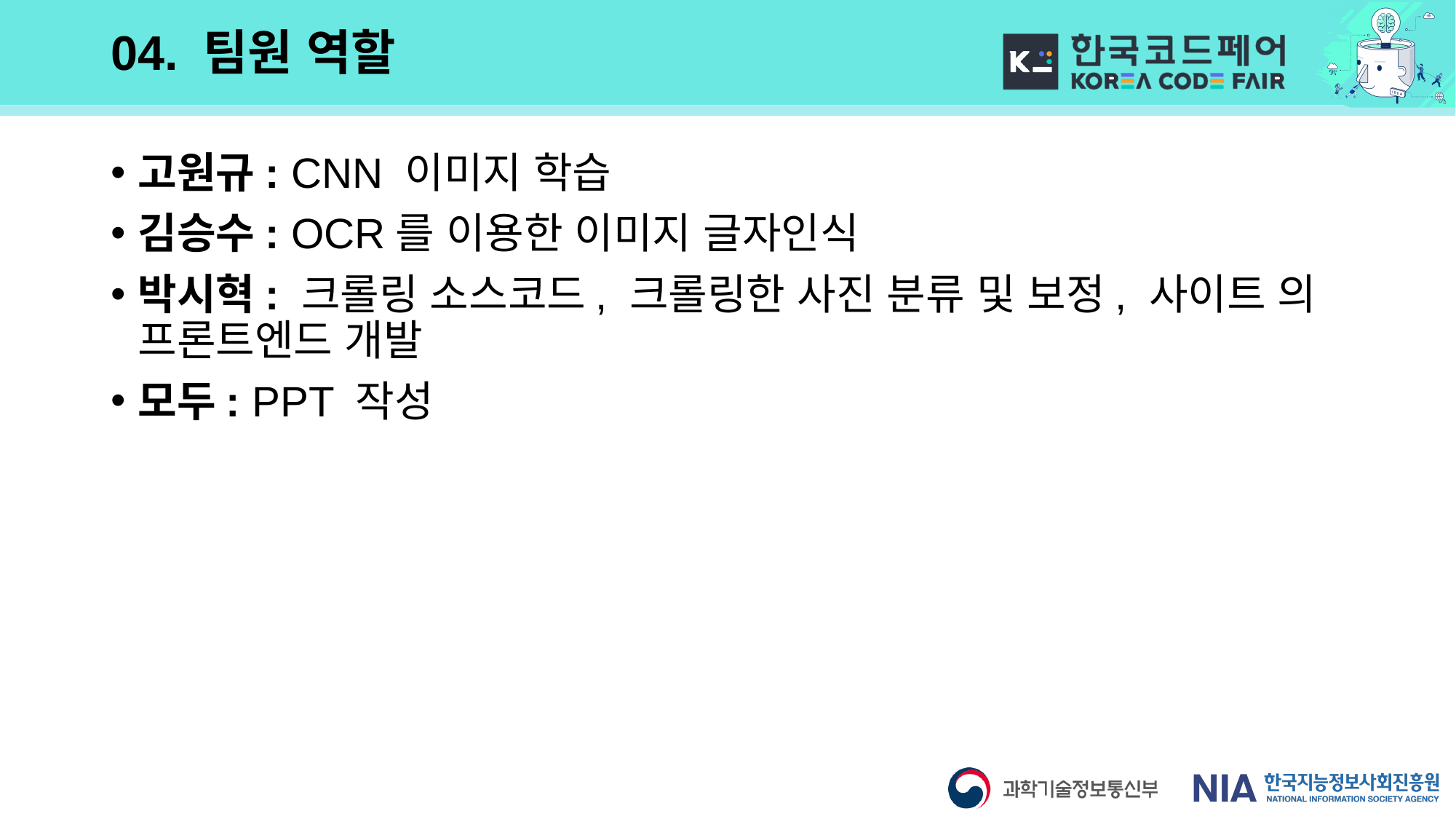

# 04. 팀원 역할
고원규: CNN 이미지 학습
김승수: OCR를 이용한 이미지 글자인식
박시혁: 크롤링 소스코드, 크롤링한 사진 분류 및 보정, 사이트 의 프론트엔드 개발
모두: PPT 작성